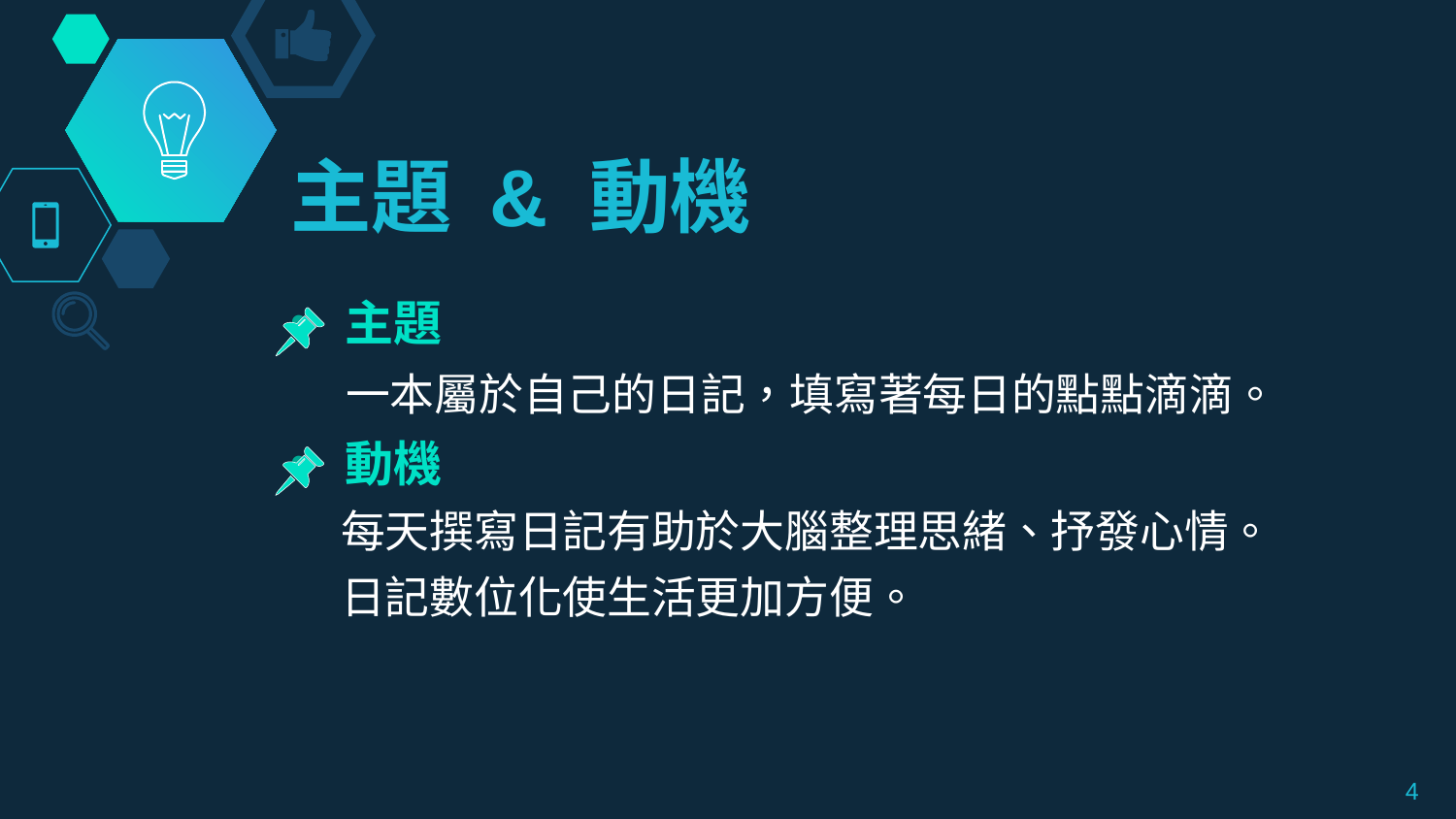

# 主題 & 動機
主題
    一本屬於自己的日記，填寫著每日的點點滴滴。
動機
    每天撰寫日記有助於大腦整理思緒、抒發心情。
    日記數位化使生活更加方便。